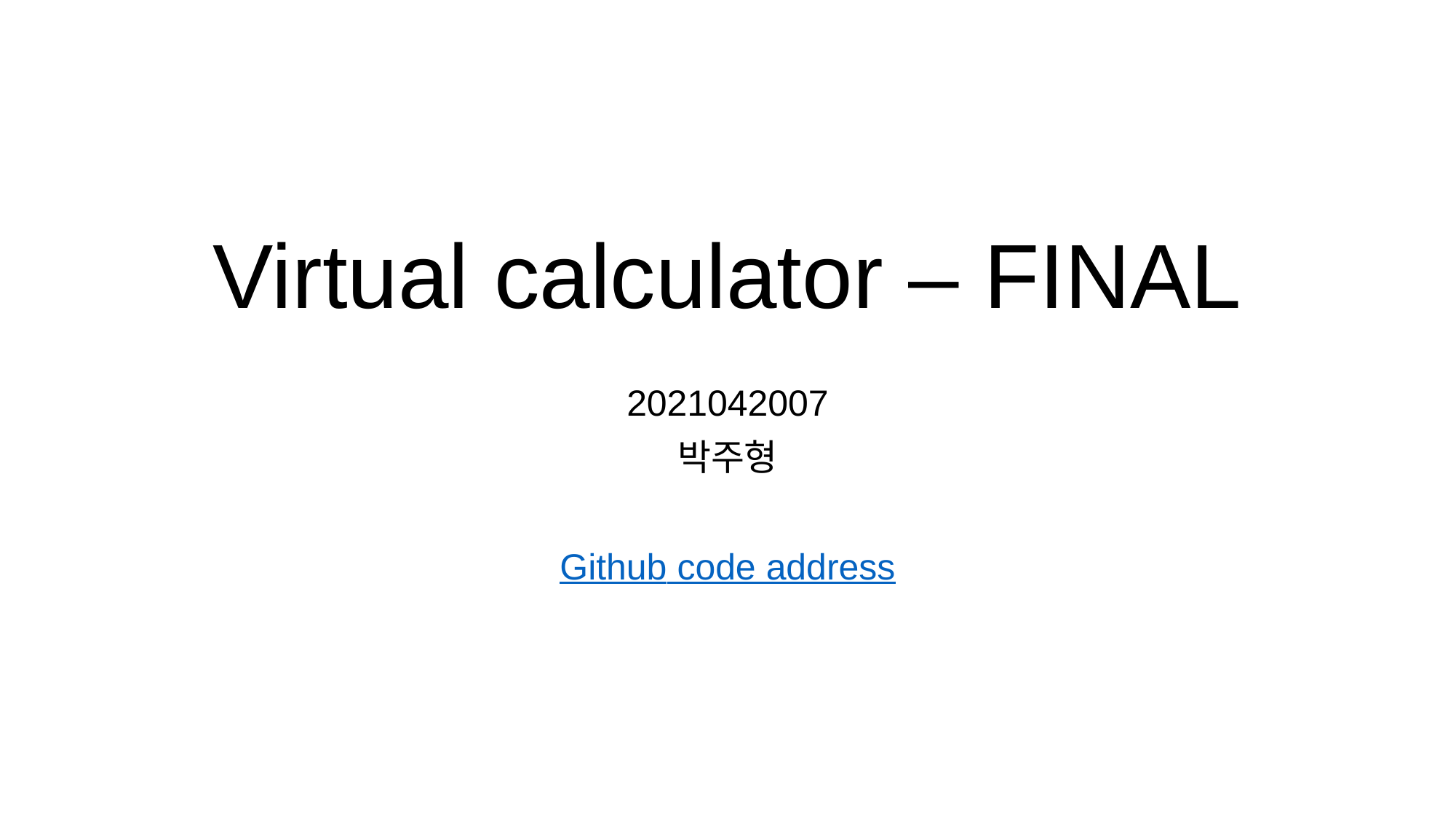

# Virtual calculator – FINAL
2021042007
박주형

Github code address